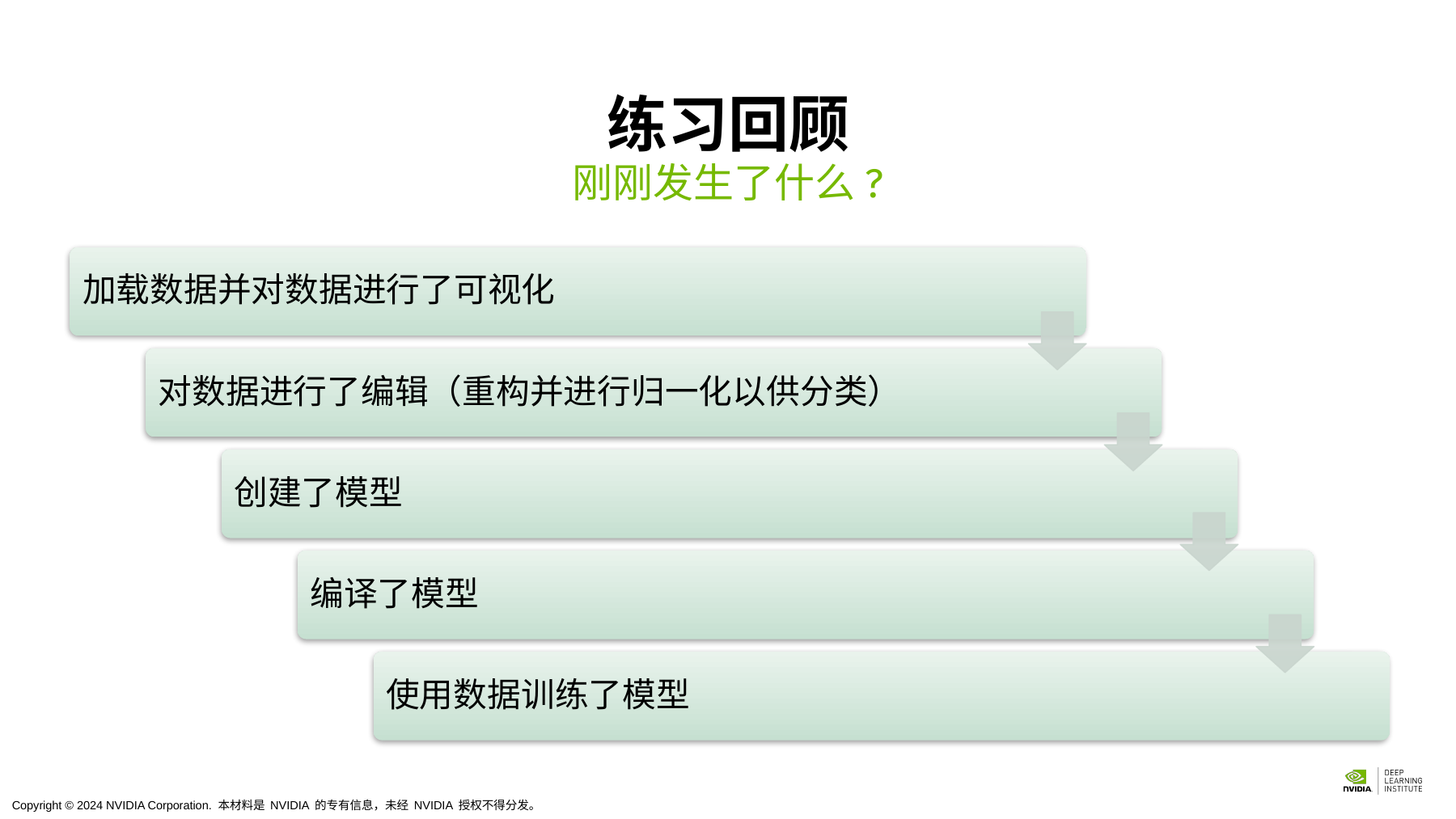

# 练习回顾
刚刚发生了什么?

加载数据并对数据进行了可视化

对数据进行了编辑（重构并进行归一化以供分类）

创建了模型

编译了模型

使用数据训练了模型